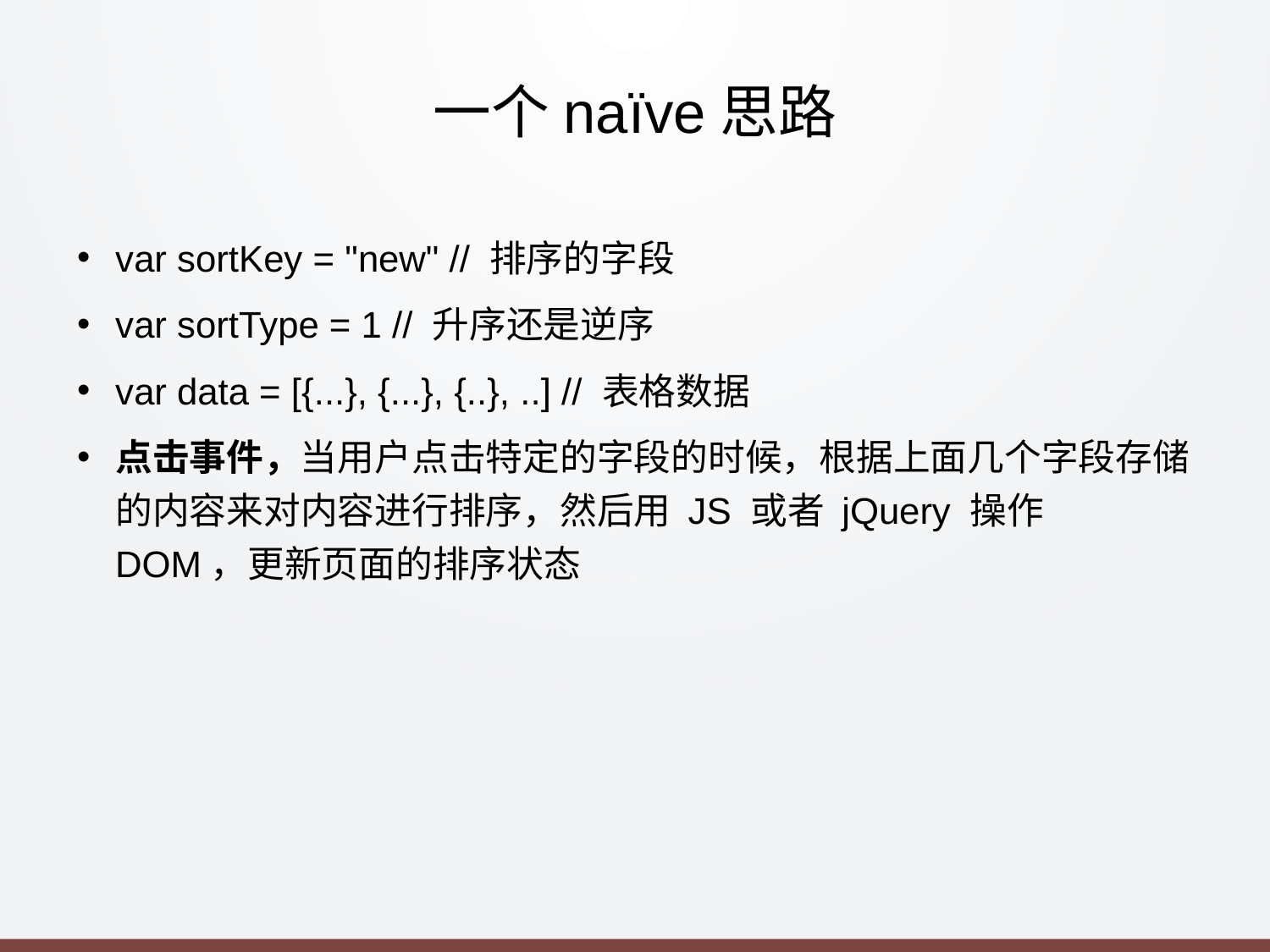

# 一个naïve思路
var sortKey = "new" // 排序的字段
var sortType = 1 // 升序还是逆序
var data = [{...}, {...}, {..}, ..] // 表格数据
点击事件，当用户点击特定的字段的时候，根据上面几个字段存储的内容来对内容进行排序，然后用 JS 或者 jQuery 操作 DOM，更新页面的排序状态